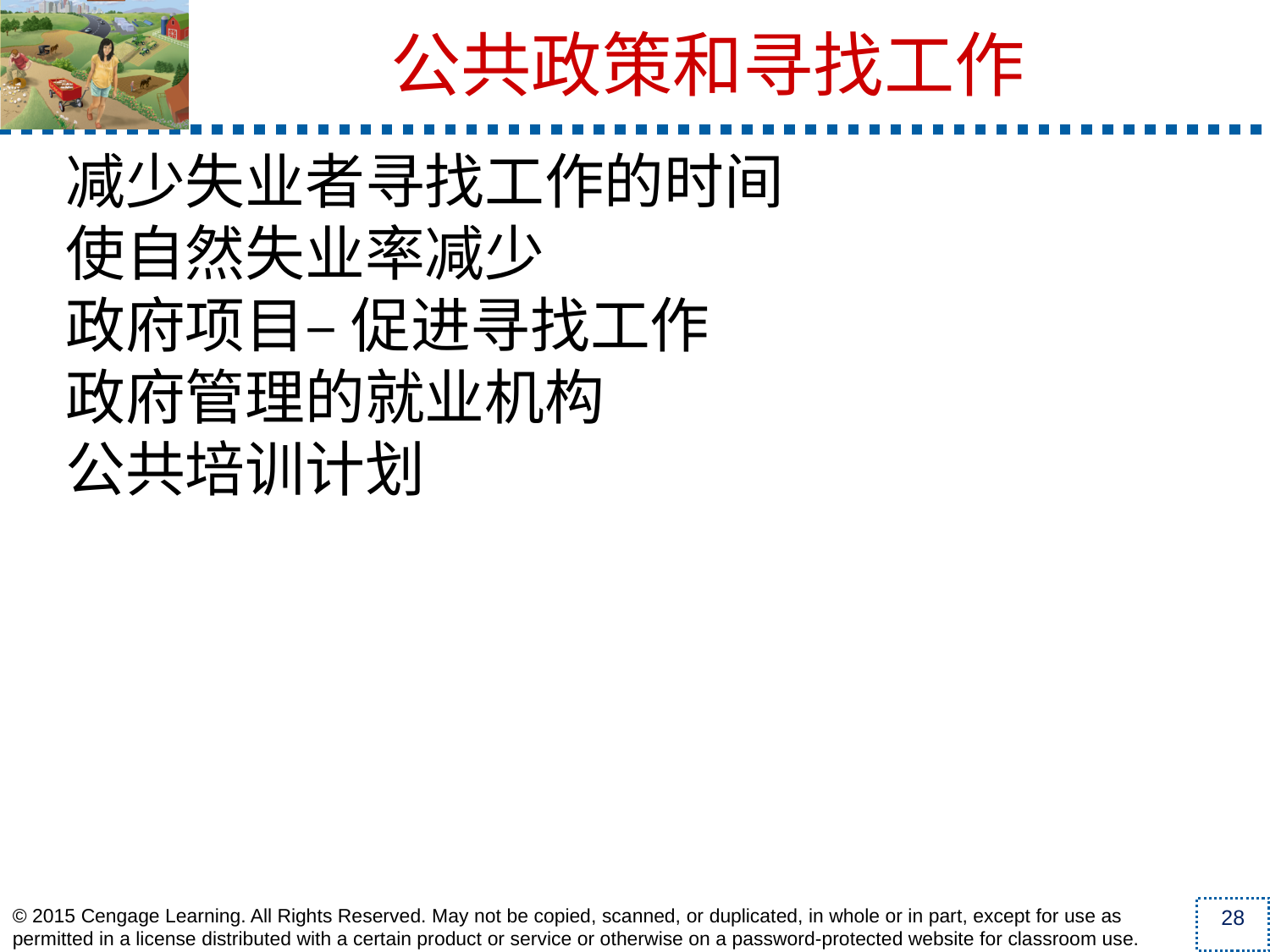

公共政策和寻找工作
减少失业者寻找工作的时间
使自然失业率减少
政府项目– 促进寻找工作
政府管理的就业机构
公共培训计划
28
© 2015 Cengage Learning. All Rights Reserved. May not be copied, scanned, or duplicated, in whole or in part, except for use as permitted in a license distributed with a certain product or service or otherwise on a password-protected website for classroom use.